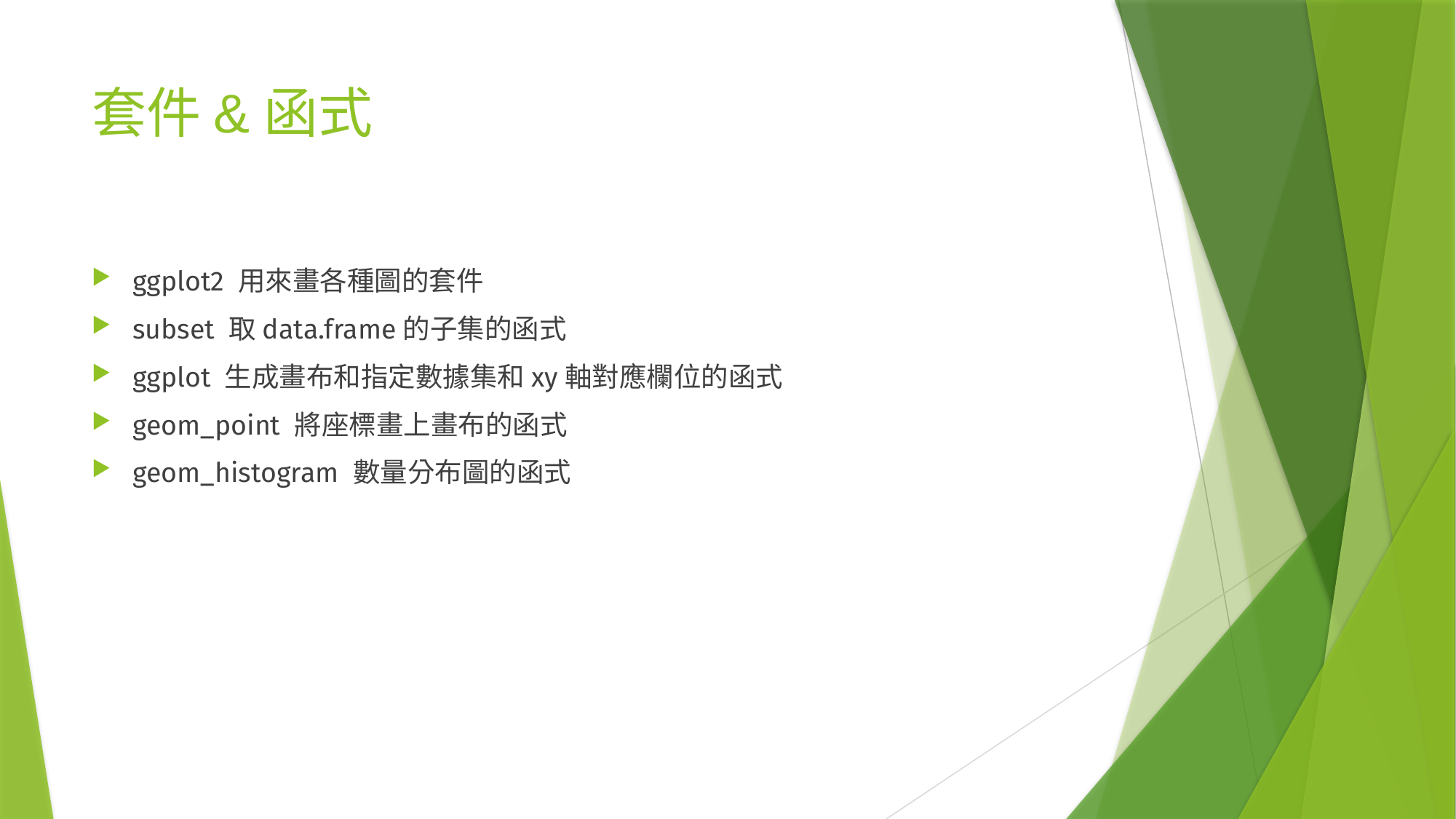

# 套件&函式
ggplot2 用來畫各種圖的套件
subset 取data.frame的子集的函式
ggplot 生成畫布和指定數據集和xy軸對應欄位的函式
geom_point 將座標畫上畫布的函式
geom_histogram 數量分布圖的函式